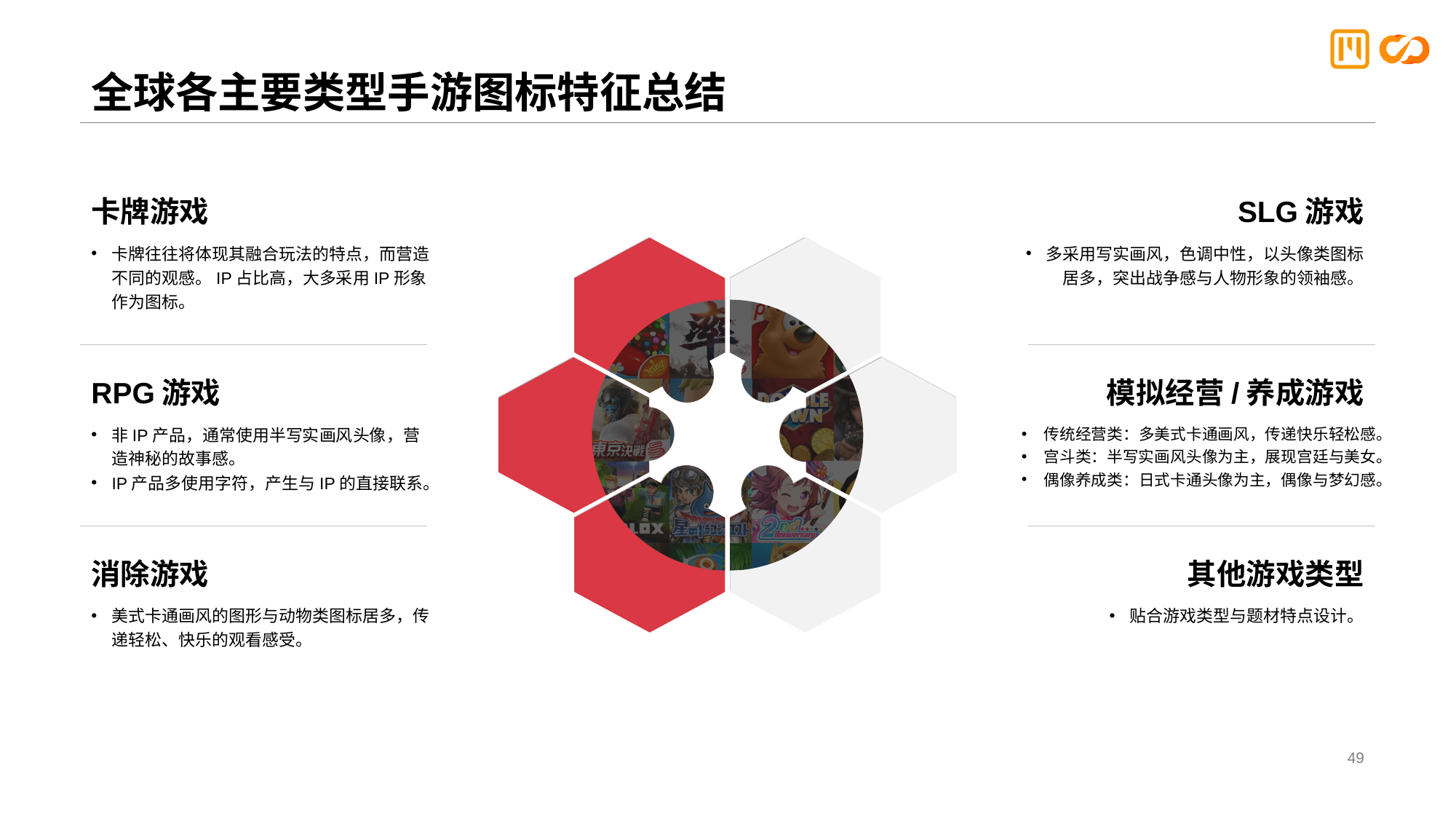

# 全球各主要类型手游图标特征总结
卡牌游戏
卡牌往往将体现其融合玩法的特点，而营造不同的观感。IP占比高，大多采用IP形象作为图标。
SLG游戏
多采用写实画风，色调中性，以头像类图标居多，突出战争感与人物形象的领袖感。

RPG游戏
非IP产品，通常使用半写实画风头像，营造神秘的故事感。
IP产品多使用字符，产生与IP的直接联系。
模拟经营/养成游戏
传统经营类：多美式卡通画风，传递快乐轻松感。
宫斗类：半写实画风头像为主，展现宫廷与美女。
偶像养成类：日式卡通头像为主，偶像与梦幻感。

消除游戏
美式卡通画风的图形与动物类图标居多，传递轻松、快乐的观看感受。
其他游戏类型
贴合游戏类型与题材特点设计。

49